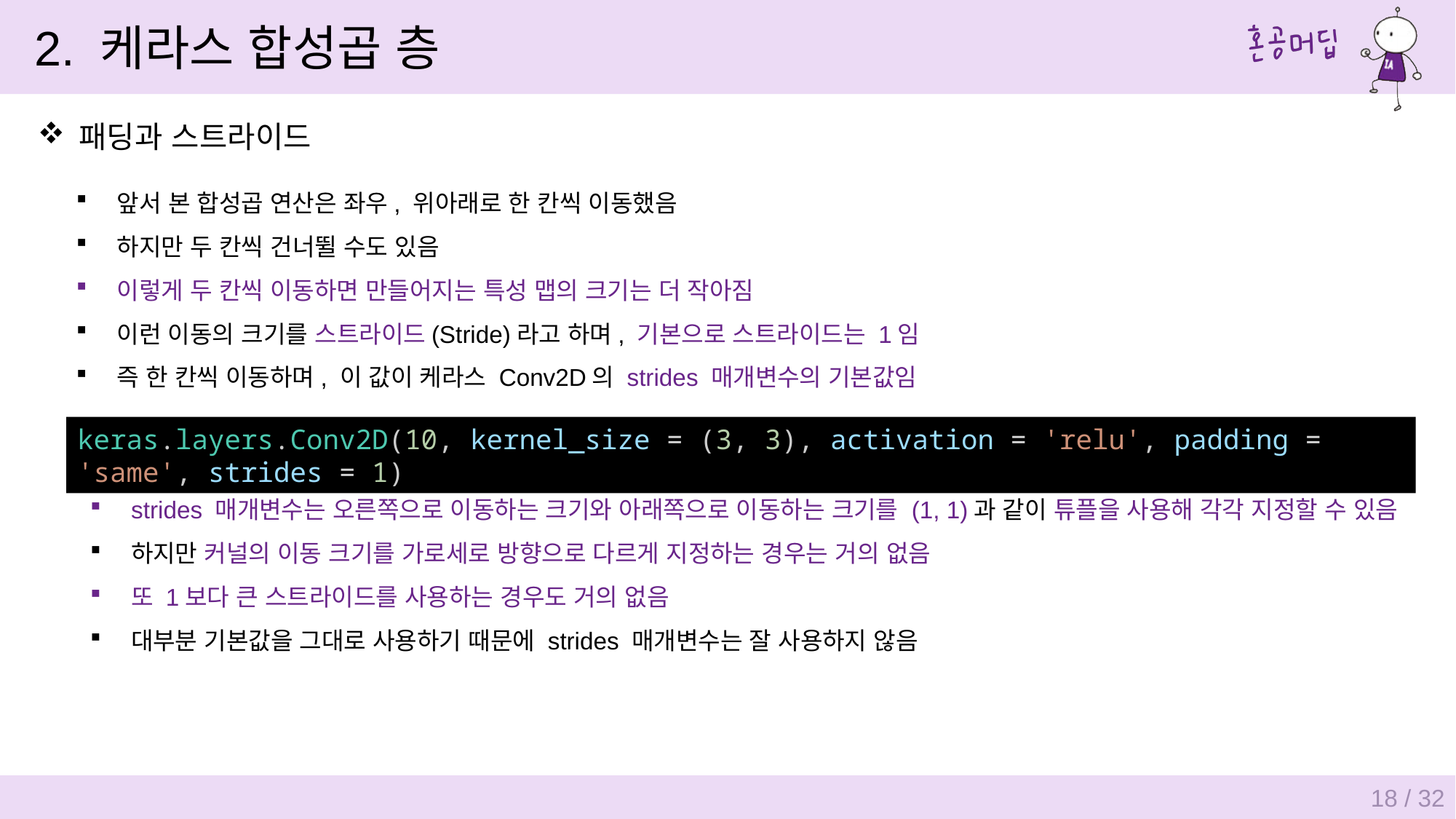

2. 케라스 합성곱 층
패딩과 스트라이드
앞서 본 합성곱 연산은 좌우, 위아래로 한 칸씩 이동했음
하지만 두 칸씩 건너뛸 수도 있음
이렇게 두 칸씩 이동하면 만들어지는 특성 맵의 크기는 더 작아짐
이런 이동의 크기를 스트라이드(Stride)라고 하며, 기본으로 스트라이드는 1임
즉 한 칸씩 이동하며, 이 값이 케라스 Conv2D의 strides 매개변수의 기본값임
keras.layers.Conv2D(10, kernel_size = (3, 3), activation = 'relu', padding = 'same', strides = 1)
strides 매개변수는 오른쪽으로 이동하는 크기와 아래쪽으로 이동하는 크기를 (1, 1)과 같이 튜플을 사용해 각각 지정할 수 있음
하지만 커널의 이동 크기를 가로세로 방향으로 다르게 지정하는 경우는 거의 없음
또 1보다 큰 스트라이드를 사용하는 경우도 거의 없음
대부분 기본값을 그대로 사용하기 때문에 strides 매개변수는 잘 사용하지 않음
18 / 32